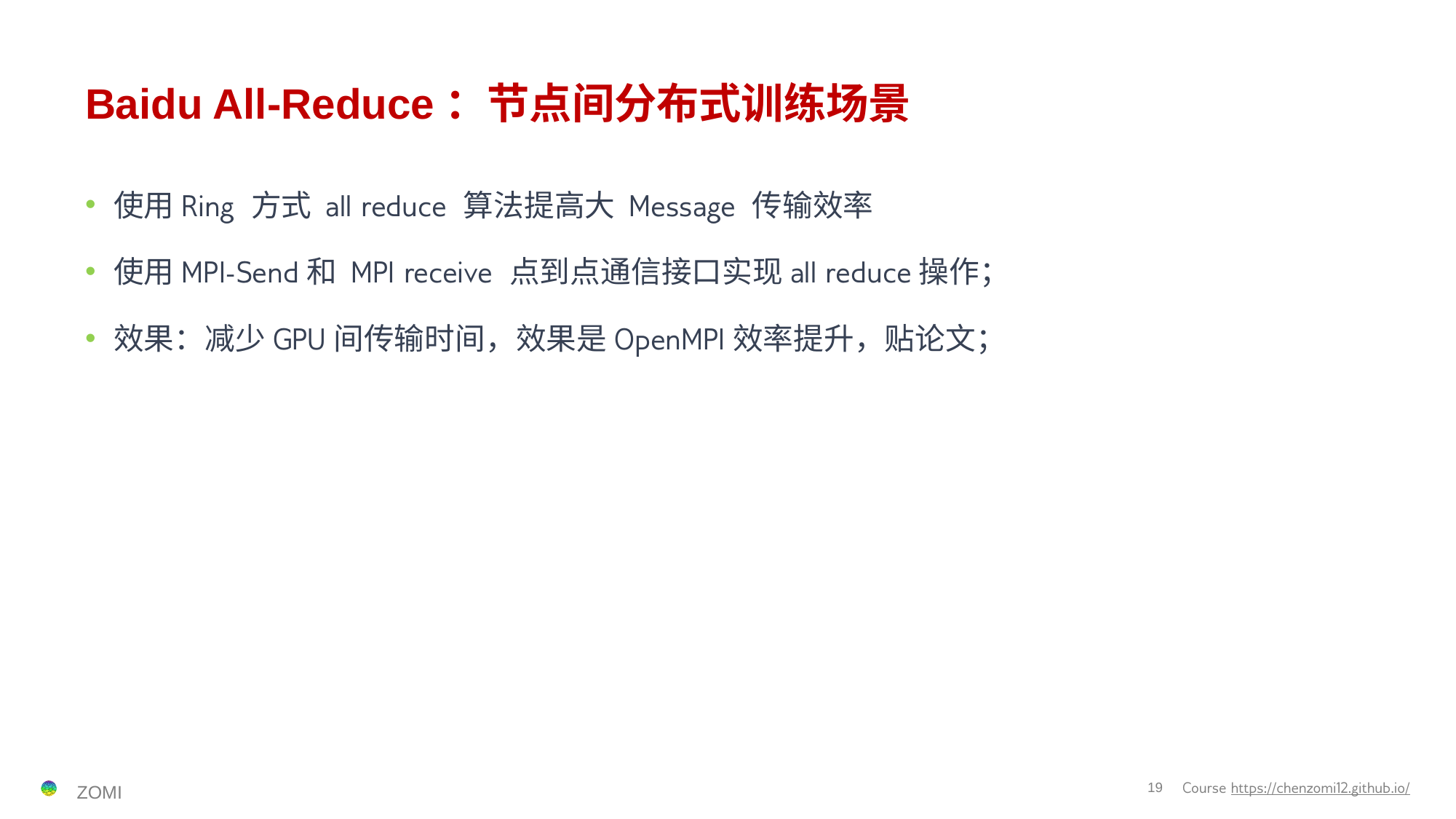

# Baidu All-Reduce：节点间分布式训练场景
使用Ring 方式 all reduce 算法提高大 Message 传输效率
使用MPI-Send和 MPI receive 点到点通信接口实现all reduce操作；
效果：减少GPU间传输时间，效果是OpenMPI效率提升，贴论文；